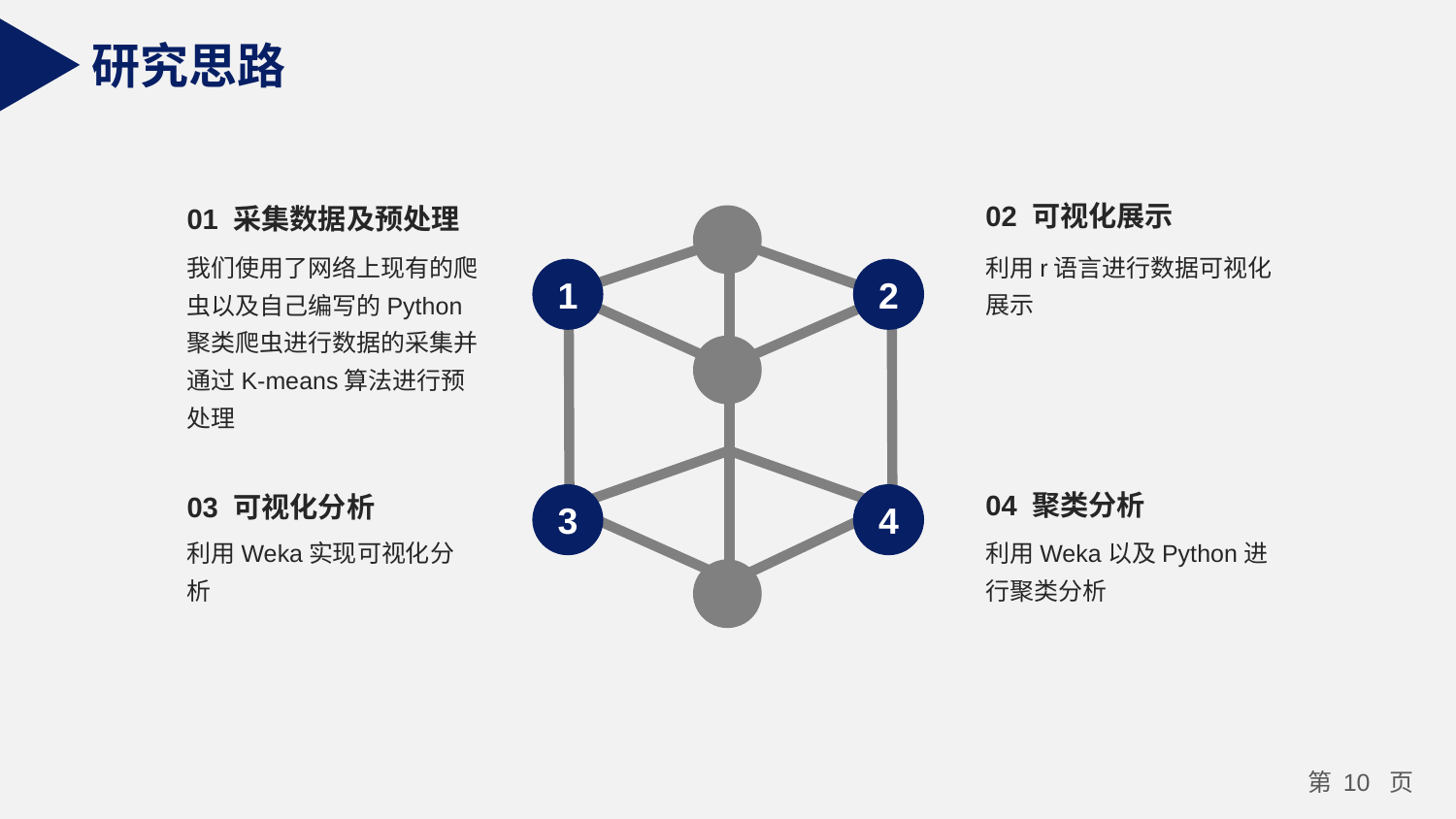

研究思路
02 可视化展示
利用r语言进行数据可视化展示
01 采集数据及预处理
我们使用了网络上现有的爬虫以及自己编写的Python聚类爬虫进行数据的采集并通过K-means算法进行预处理

1
2

3
4

04 聚类分析
利用Weka以及Python进行聚类分析
03 可视化分析
利用Weka实现可视化分析